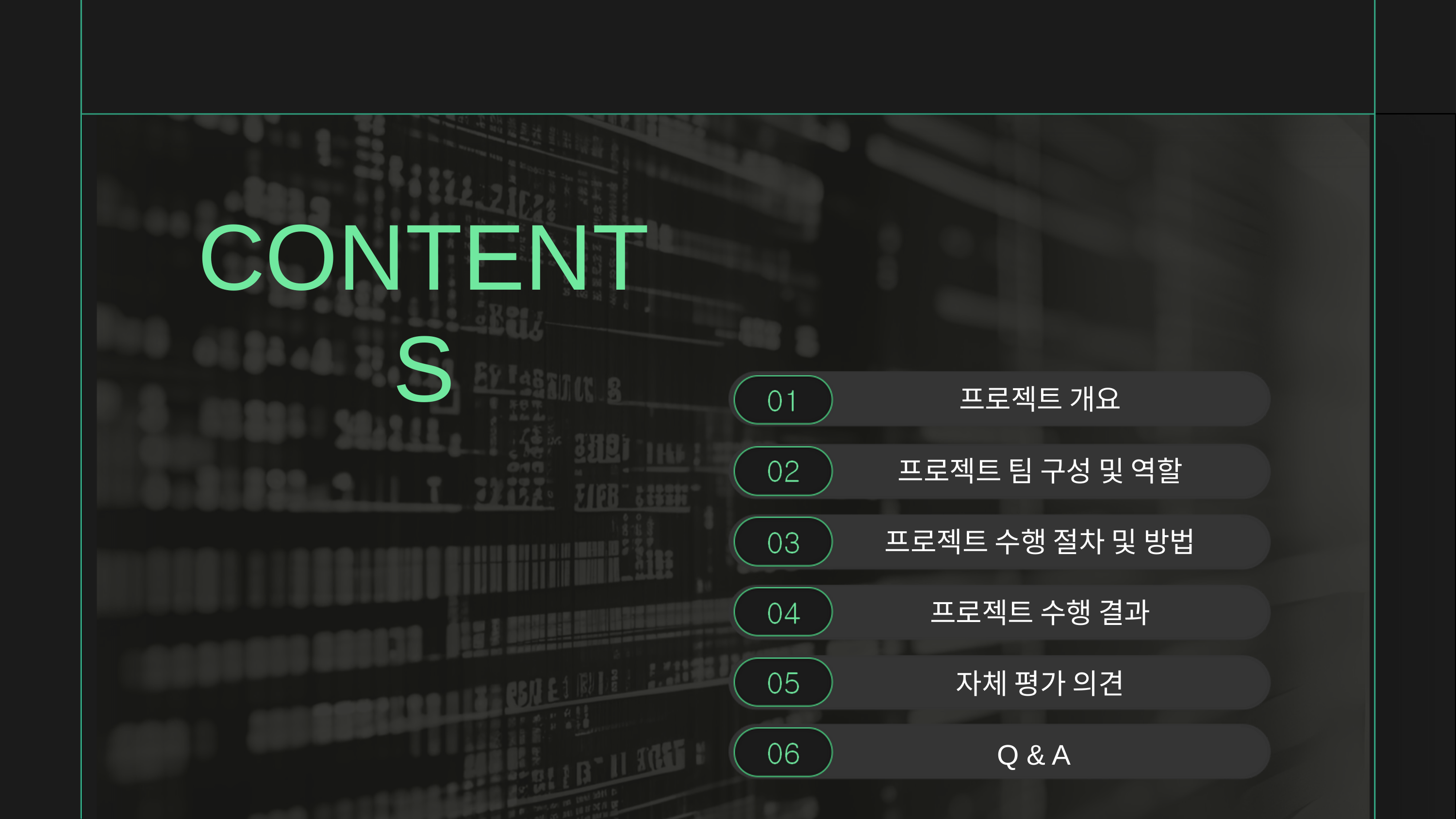

CONTENTS

프로젝트 개요
프로젝트 팀 구성 및 역할
프로젝트 수행 절차 및 방법
프로젝트 수행 결과
자체 평가 의견
Q & A